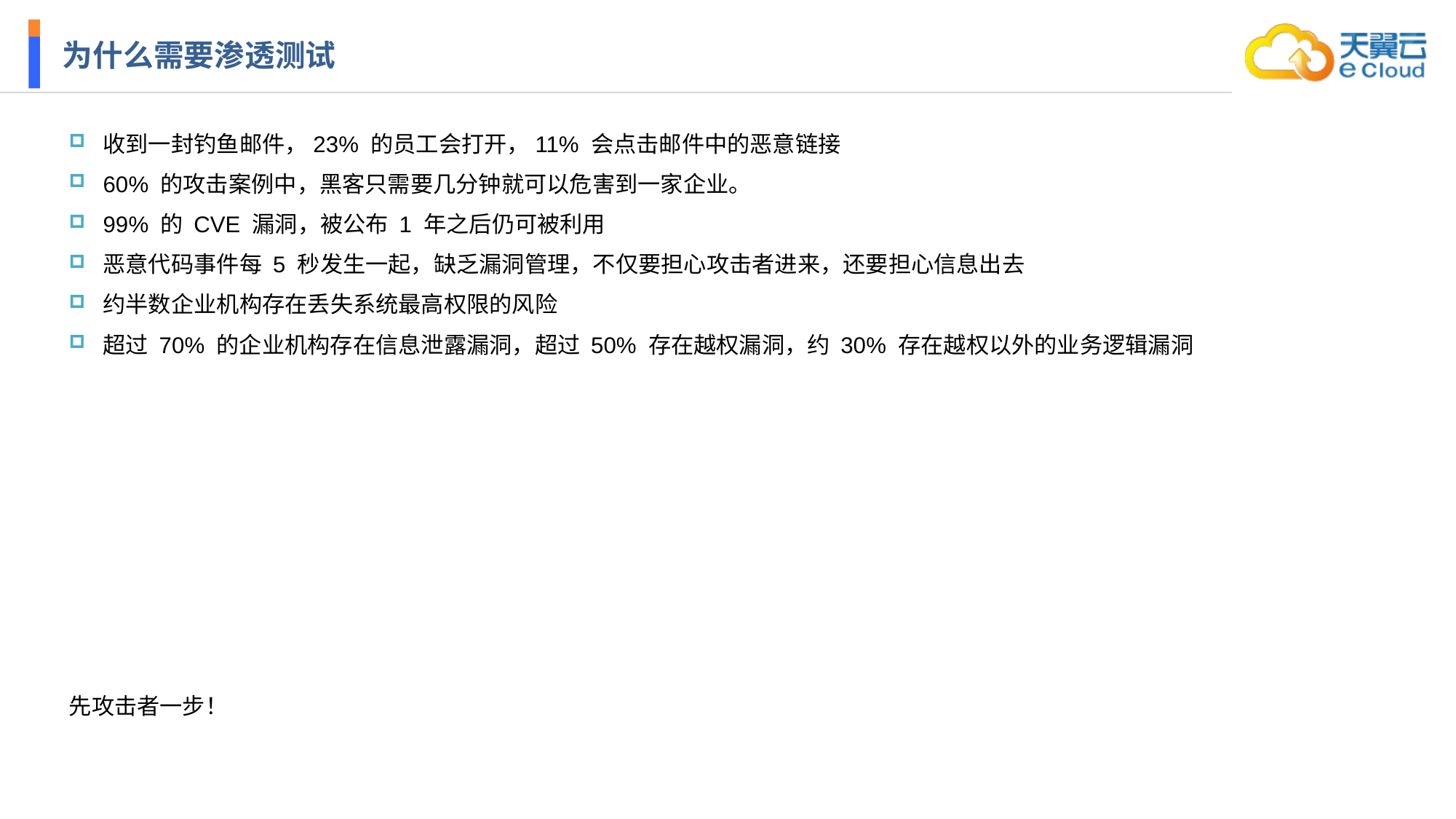

# 为什么需要渗透测试
收到一封钓鱼邮件，23% 的员工会打开，11% 会点击邮件中的恶意链接
60% 的攻击案例中，黑客只需要几分钟就可以危害到一家企业。
99% 的 CVE 漏洞，被公布 1 年之后仍可被利用
恶意代码事件每 5 秒发生一起，缺乏漏洞管理，不仅要担心攻击者进来，还要担心信息出去
约半数企业机构存在丢失系统最高权限的风险
超过 70% 的企业机构存在信息泄露漏洞，超过 50% 存在越权漏洞，约 30% 存在越权以外的业务逻辑漏洞

先攻击者一步！